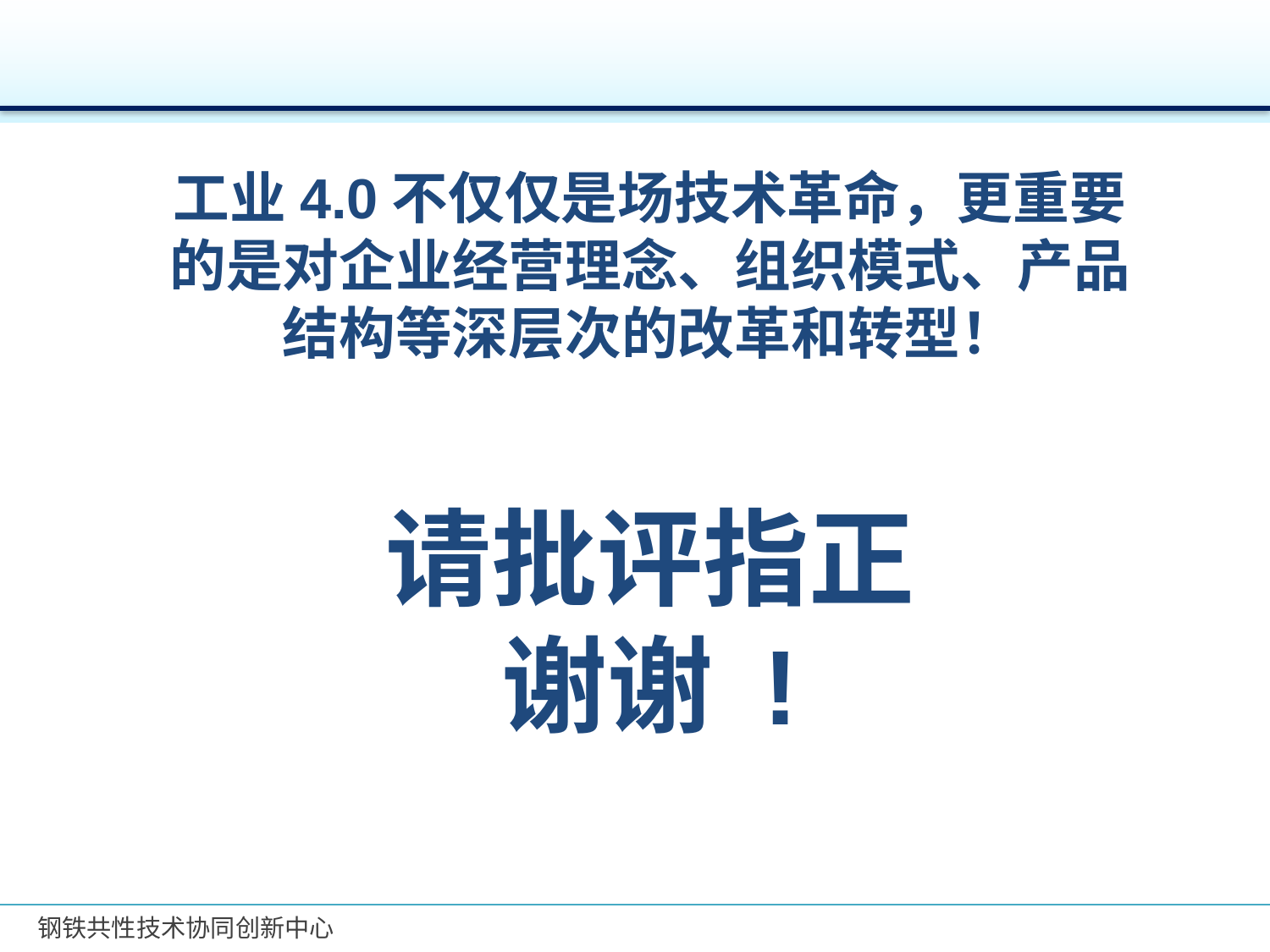

工业4.0不仅仅是场技术革命，更重要的是对企业经营理念、组织模式、产品结构等深层次的改革和转型！

请批评指正
谢谢 !